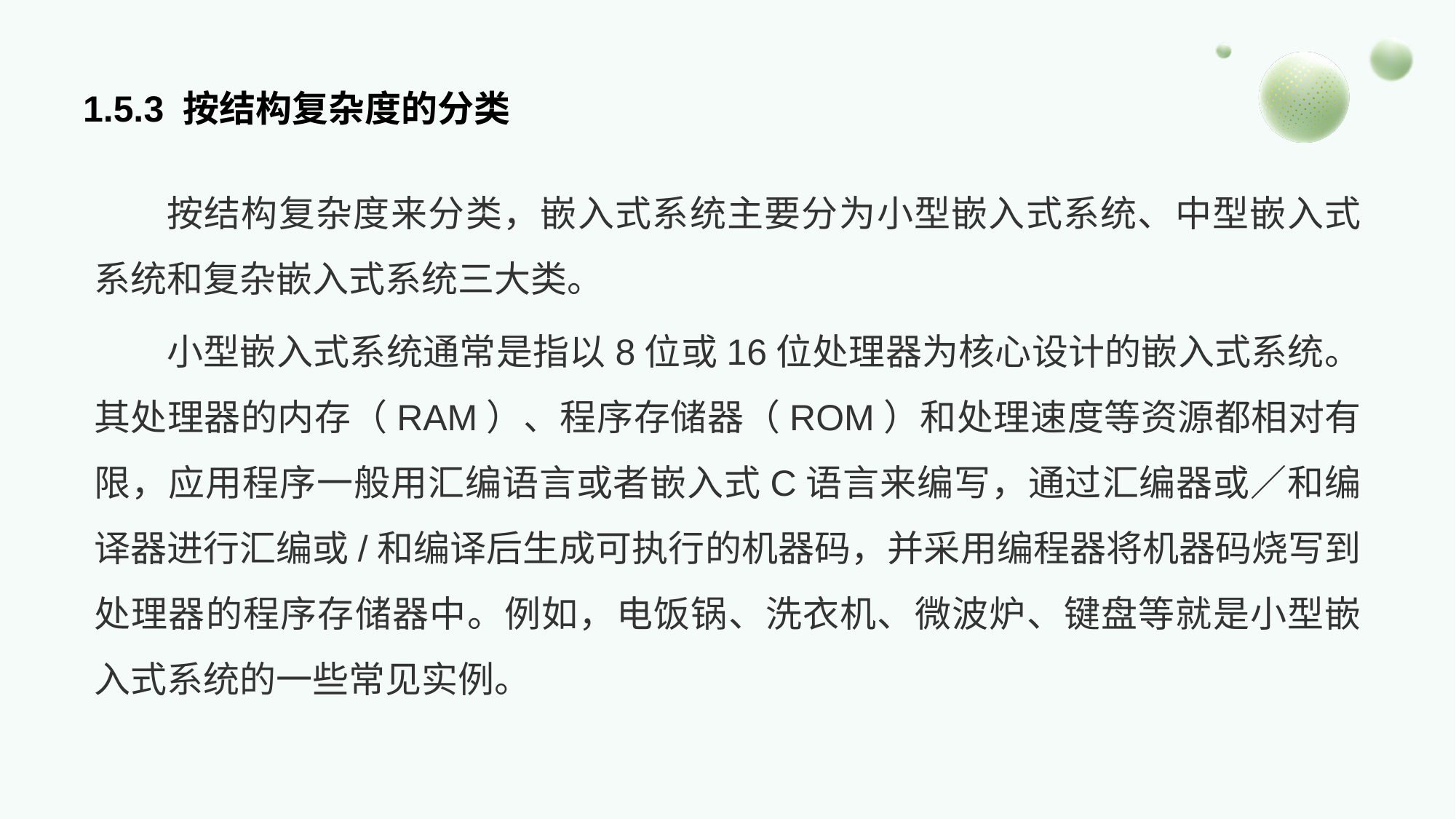

# 1.5.3 按结构复杂度的分类
按结构复杂度来分类，嵌入式系统主要分为小型嵌入式系统、中型嵌入式系统和复杂嵌入式系统三大类。
小型嵌入式系统通常是指以8位或16位处理器为核心设计的嵌入式系统。其处理器的内存（RAM）、程序存储器（ROM）和处理速度等资源都相对有限，应用程序一般用汇编语言或者嵌入式C语言来编写，通过汇编器或／和编译器进行汇编或/和编译后生成可执行的机器码，并采用编程器将机器码烧写到处理器的程序存储器中。例如，电饭锅、洗衣机、微波炉、键盘等就是小型嵌入式系统的一些常见实例。